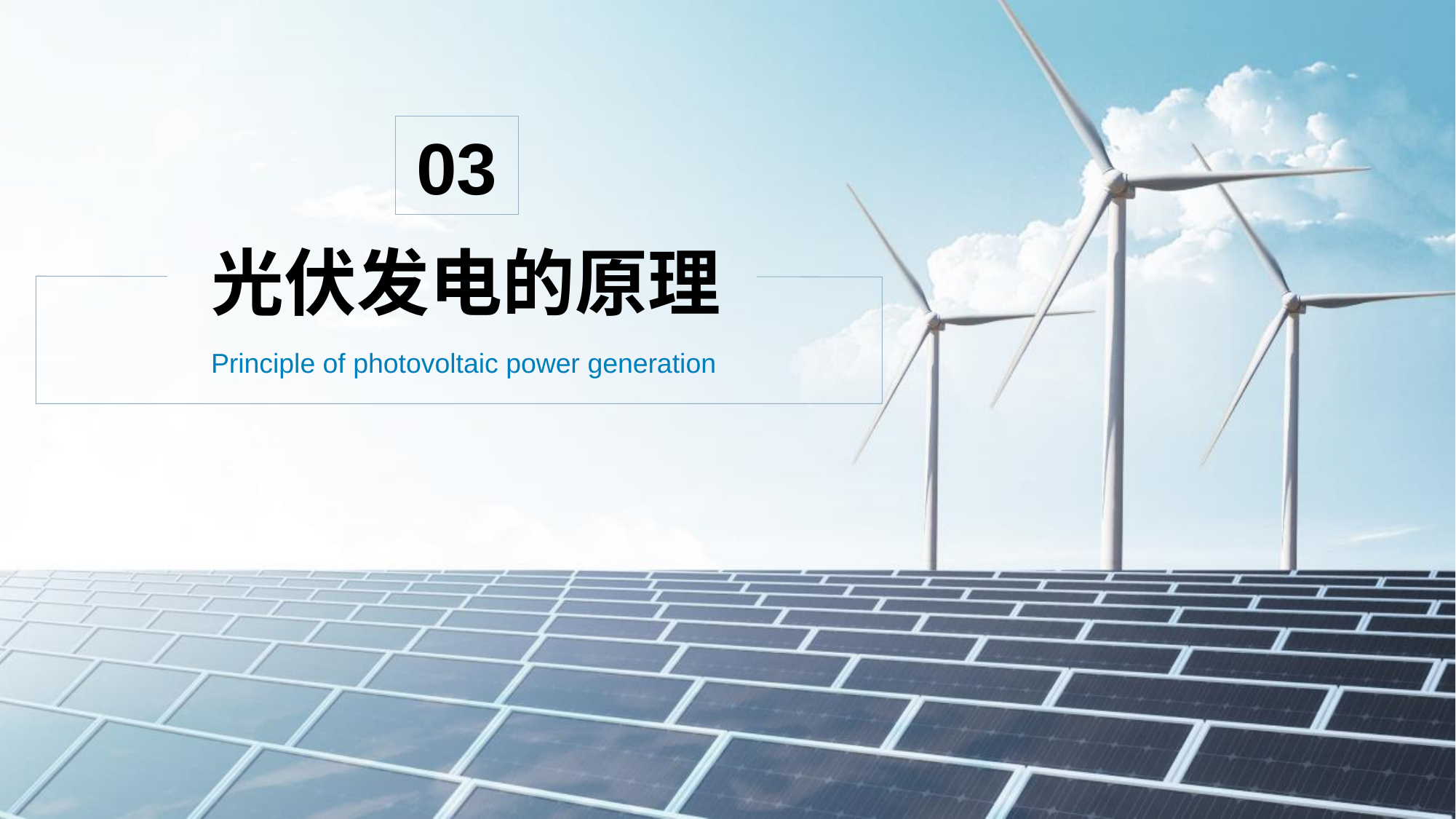

03
光伏发电的原理

Principle of photovoltaic power generation